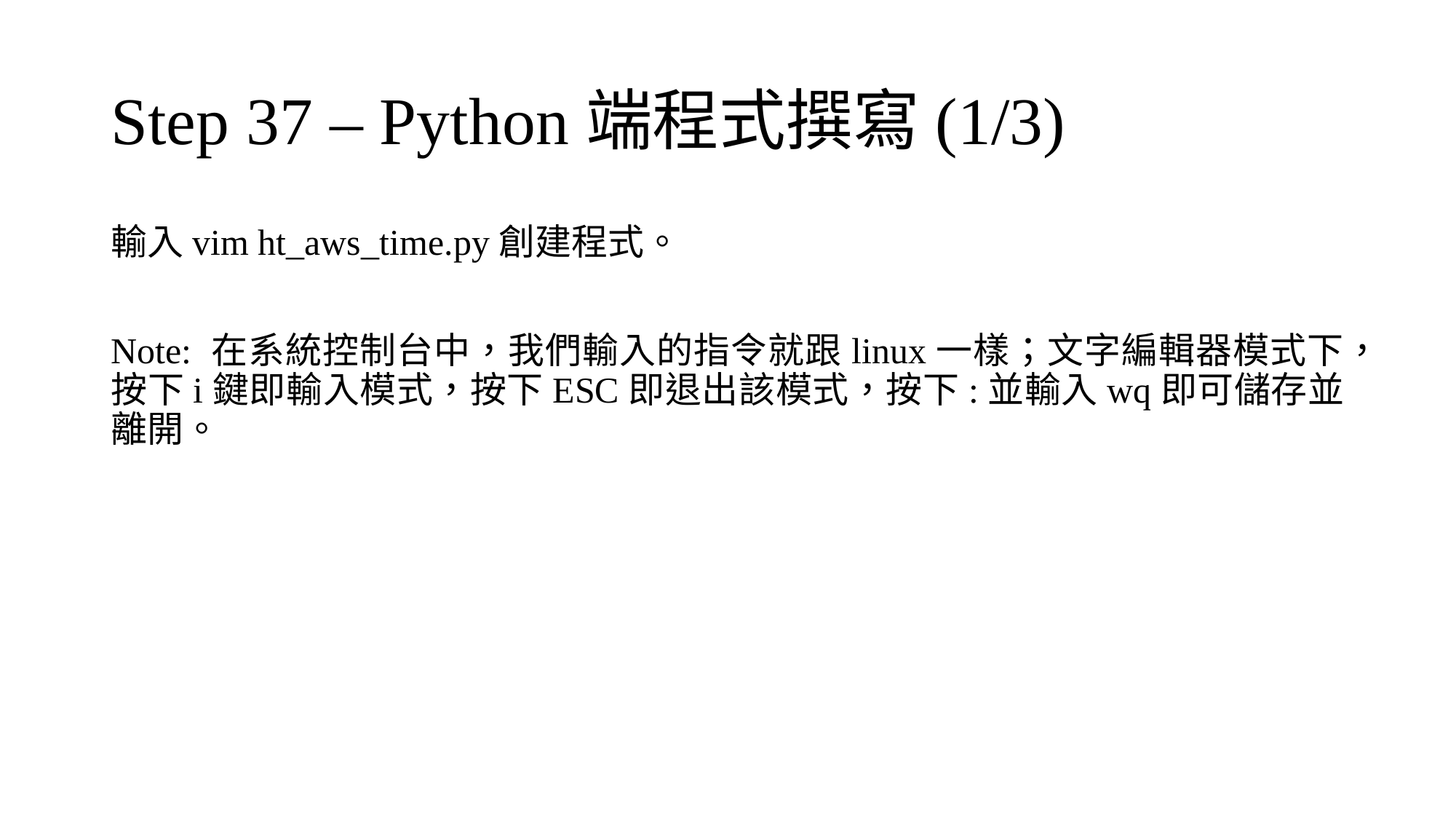

# Step 37 – Python端程式撰寫(1/3)
輸入vim ht_aws_time.py創建程式。

Note: 在系統控制台中，我們輸入的指令就跟linux一樣；文字編輯器模式下，按下i鍵即輸入模式，按下ESC即退出該模式，按下:並輸入wq即可儲存並離開。